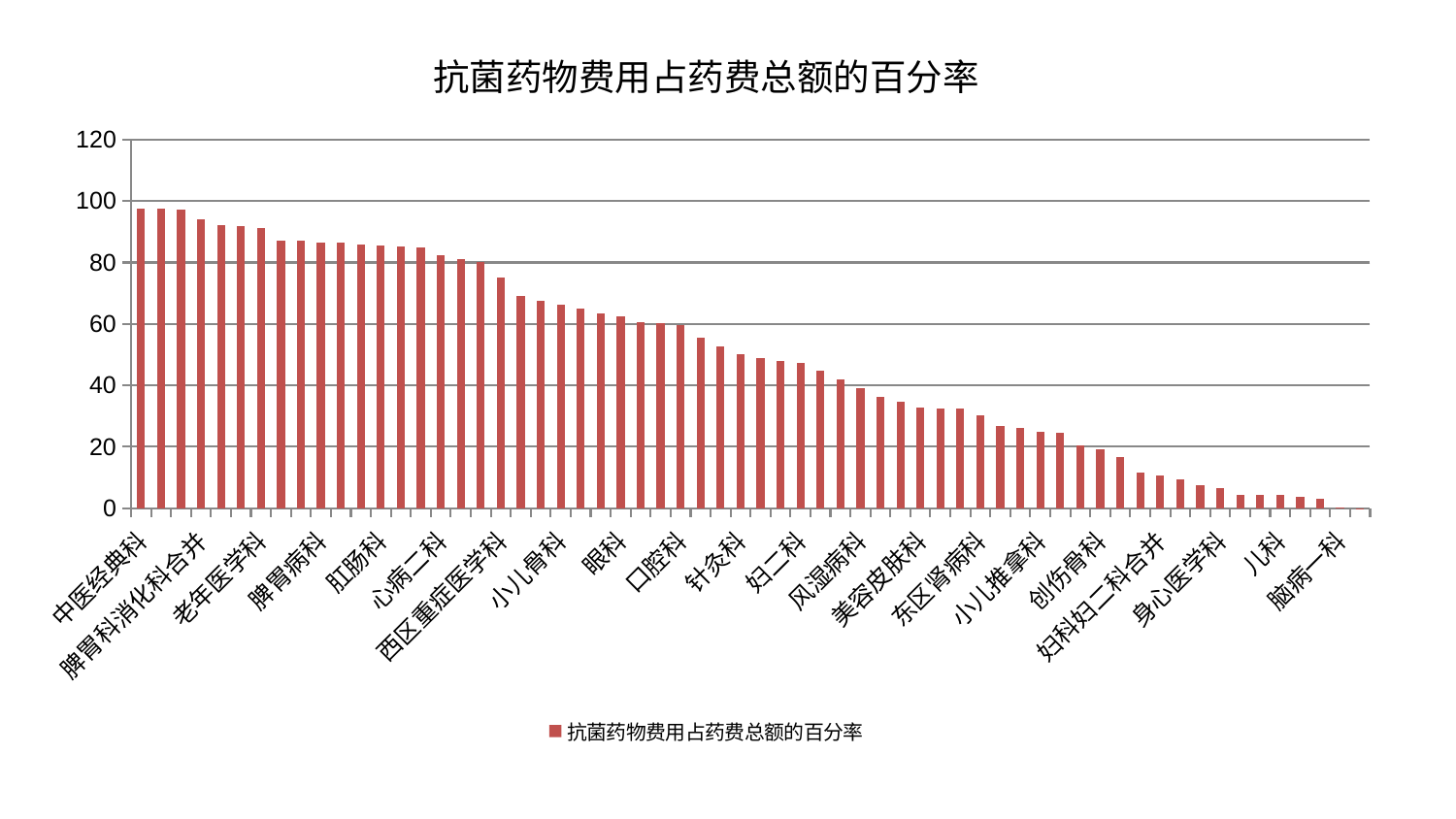

### Chart: 抗菌药物费用占药费总额的百分率

| Category | 抗菌药物费用占药费总额的百分率 |
|---|---|
| 中医经典科 | 97.52068145428936 |
| 东区重症医学科 | 97.512525950304 |
| 心病一科 | 97.28449543480882 |
| 脾胃科消化科合并 | 94.16976135613923 |
| 血液科 | 92.22039144396447 |
| 产科 | 91.83173448306543 |
| 老年医学科 | 91.31117236255596 |
| 中医外治中心 | 87.23332756937974 |
| 脊柱骨科 | 87.21306084689067 |
| 脾胃病科 | 86.62919000079809 |
| 男科 | 86.35752915963654 |
| 内分泌科 | 85.79462118372125 |
| 肛肠科 | 85.69204324372272 |
| 呼吸内科 | 85.27882167950021 |
| 推拿科 | 84.9299982974888 |
| 心病二科 | 82.26308744437816 |
| 神经外科 | 81.14487030861201 |
| 乳腺甲状腺外科 | 80.14166877362459 |
| 西区重症医学科 | 75.04703098895851 |
| 心病三科 | 68.96109791344462 |
| 泌尿外科 | 67.43663295012685 |
| 小儿骨科 | 66.19904153947631 |
| 耳鼻喉科 | 64.86964860015236 |
| 运动损伤骨科 | 63.52795969182623 |
| 眼科 | 62.546483239876 |
| 微创骨科 | 60.61171474756486 |
| 胸外科 | 60.41000992406449 |
| 口腔科 | 59.595154480208 |
| 妇科 | 55.39573389447048 |
| 肾病科 | 52.60021329389626 |
| 针灸科 | 50.293409294809365 |
| 脑病三科 | 48.947580673785666 |
| 关节骨科 | 47.83320182629238 |
| 妇二科 | 47.19083427709614 |
| 皮肤科 | 44.79222145327941 |
| 脑病二科 | 41.985319913262266 |
| 风湿病科 | 39.152128935640064 |
| 重症医学科 | 36.28451059999291 |
| 骨科 | 34.77906961935098 |
| 美容皮肤科 | 32.850461569320856 |
| 周围血管科 | 32.339308222023156 |
| 肝胆外科 | 32.304933494135454 |
| 东区肾病科 | 30.114752639314823 |
| 显微骨科 | 26.87571136946978 |
| 肾脏内科 | 26.237546186375106 |
| 小儿推拿科 | 24.999553130688156 |
| 肿瘤内科 | 24.535885728193985 |
| 综合内科 | 20.48203242720421 |
| 创伤骨科 | 19.21874264173542 |
| 普通外科 | 16.57697756765282 |
| 心血管内科 | 11.52343983449824 |
| 妇科妇二科合并 | 10.640087327306723 |
| 康复科 | 9.397603741927018 |
| 治未病中心 | 7.430045106940941 |
| 身心医学科 | 6.672133922135748 |
| 神经内科 | 4.2927637443575195 |
| 心病四科 | 4.221110003238304 |
| 儿科 | 4.215365100545343 |
| 消化内科 | 3.625680081105931 |
| 肝病科 | 3.0285699883439543 |
| 脑病一科 | 0.16295104684966866 |
| 医院 | 0.0389 |
172